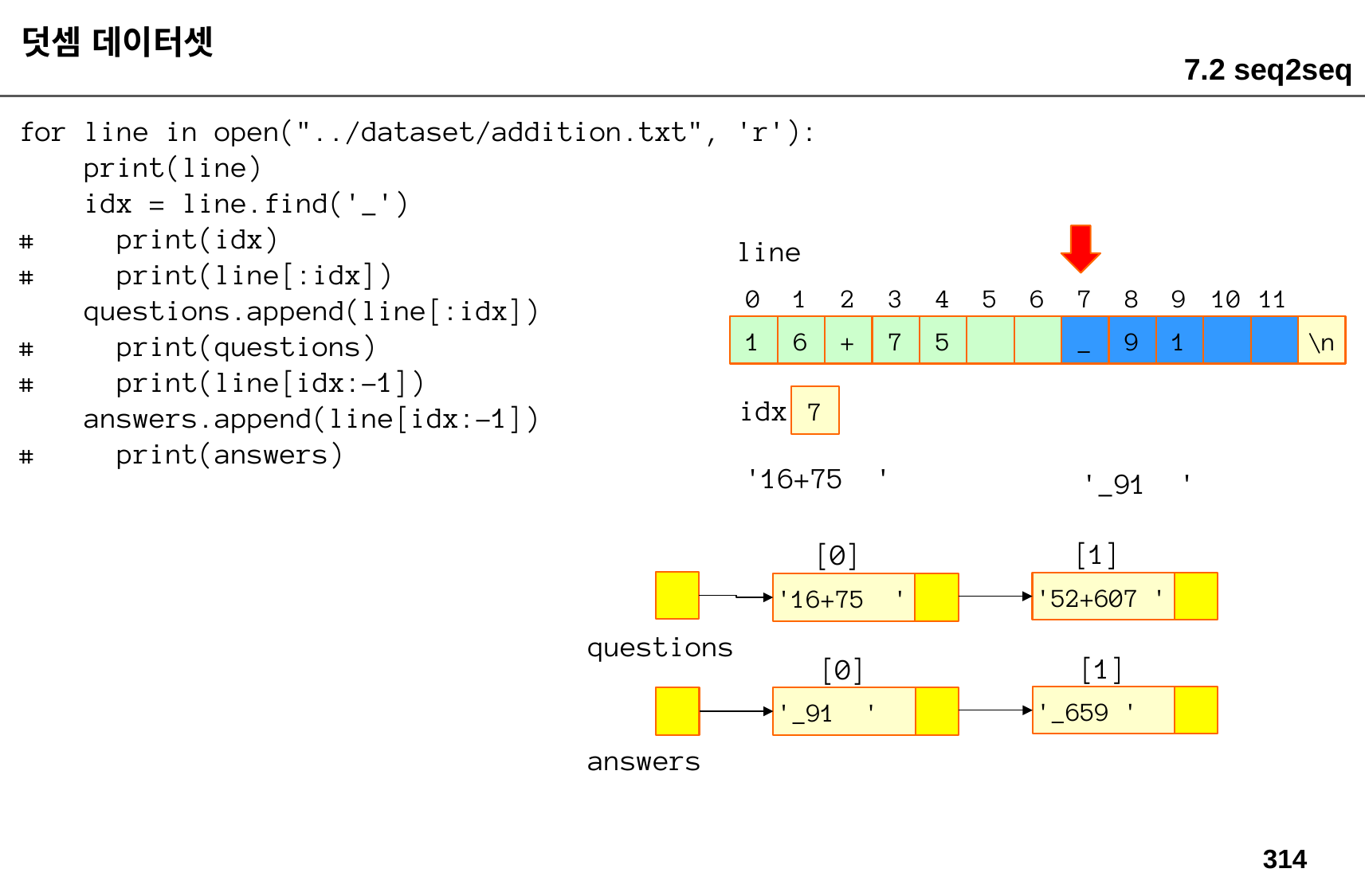

덧셈 데이터셋
7.2 seq2seq
for line in open("../dataset/addition.txt", 'r'):
    print(line)
    idx = line.find('_')
#     print(idx)
#     print(line[:idx])
    questions.append(line[:idx])
#     print(questions)
#     print(line[idx:-1])
    answers.append(line[idx:-1])
#     print(answers)
line

0
1
2
3
4
5
6
7
8
9
10
11
1
6
+
7
5

_
9
1

\n
idx
7
'16+75  '
'_91  '
[1]
[0]

'52+607 '

'16+75  '

questions
[1]
[0]
'_659 '

'_91  '

answers